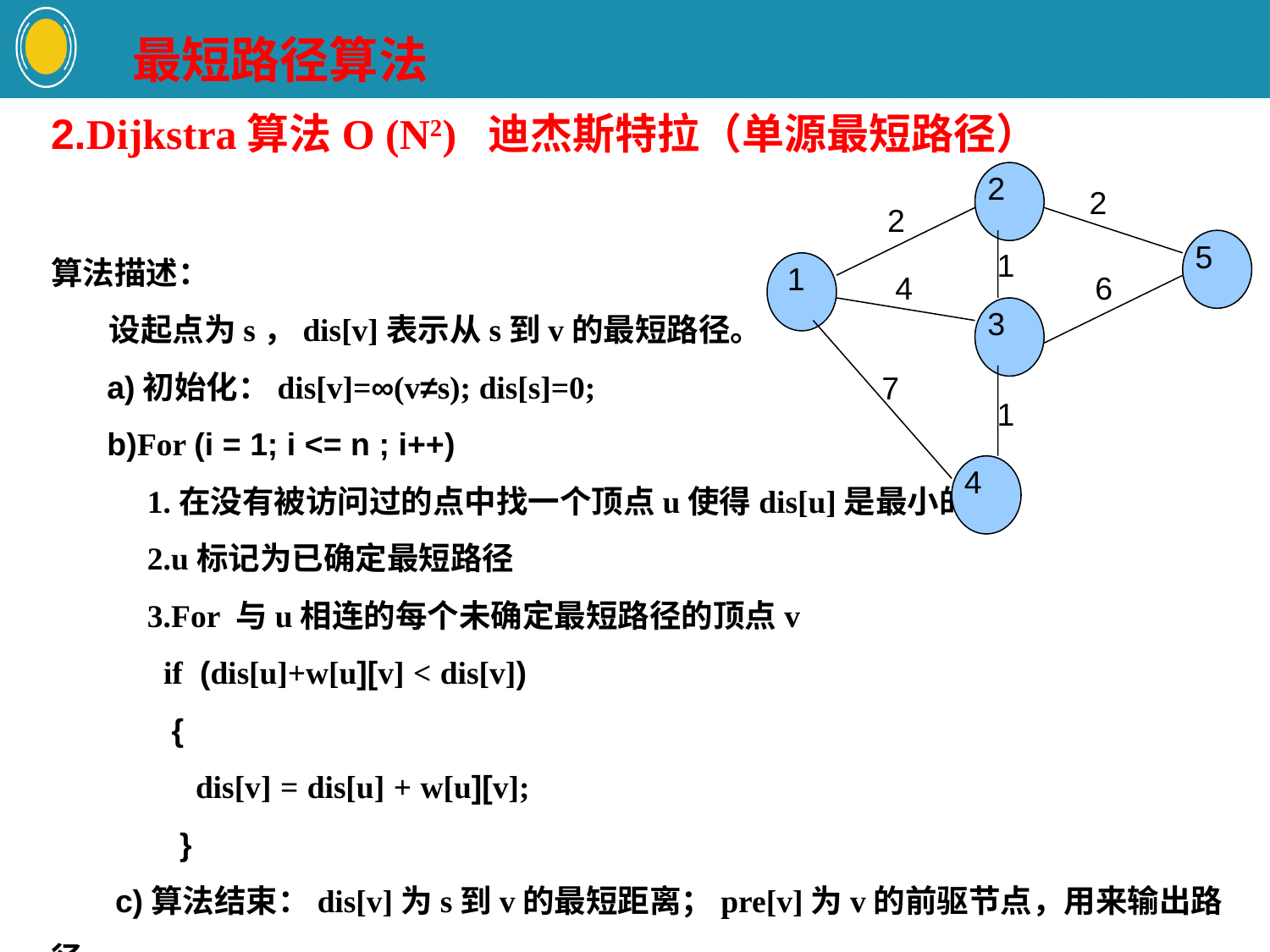

最短路径算法
2.Dijkstra算法O (N2)  迪杰斯特拉（单源最短路径）

算法描述：
       设起点为s，dis[v]表示从s到v的最短路径。
       a)初始化：dis[v]=∞(v≠s); dis[s]=0;
       b)For (i = 1; i <= n ; i++)
            1.在没有被访问过的点中找一个顶点u使得dis[u]是最小的。
            2.u标记为已确定最短路径
            3.For 与u相连的每个未确定最短路径的顶点v
              if  (dis[u]+w[u][v] < dis[v])
               {
                  dis[v] = dis[u] + w[u][v];
                }
        c)算法结束：dis[v]为s到v的最短距离；pre[v]为v的前驱节点，用来输出路径。

2

2

2

5

1

1

4

6

3

7

1

4